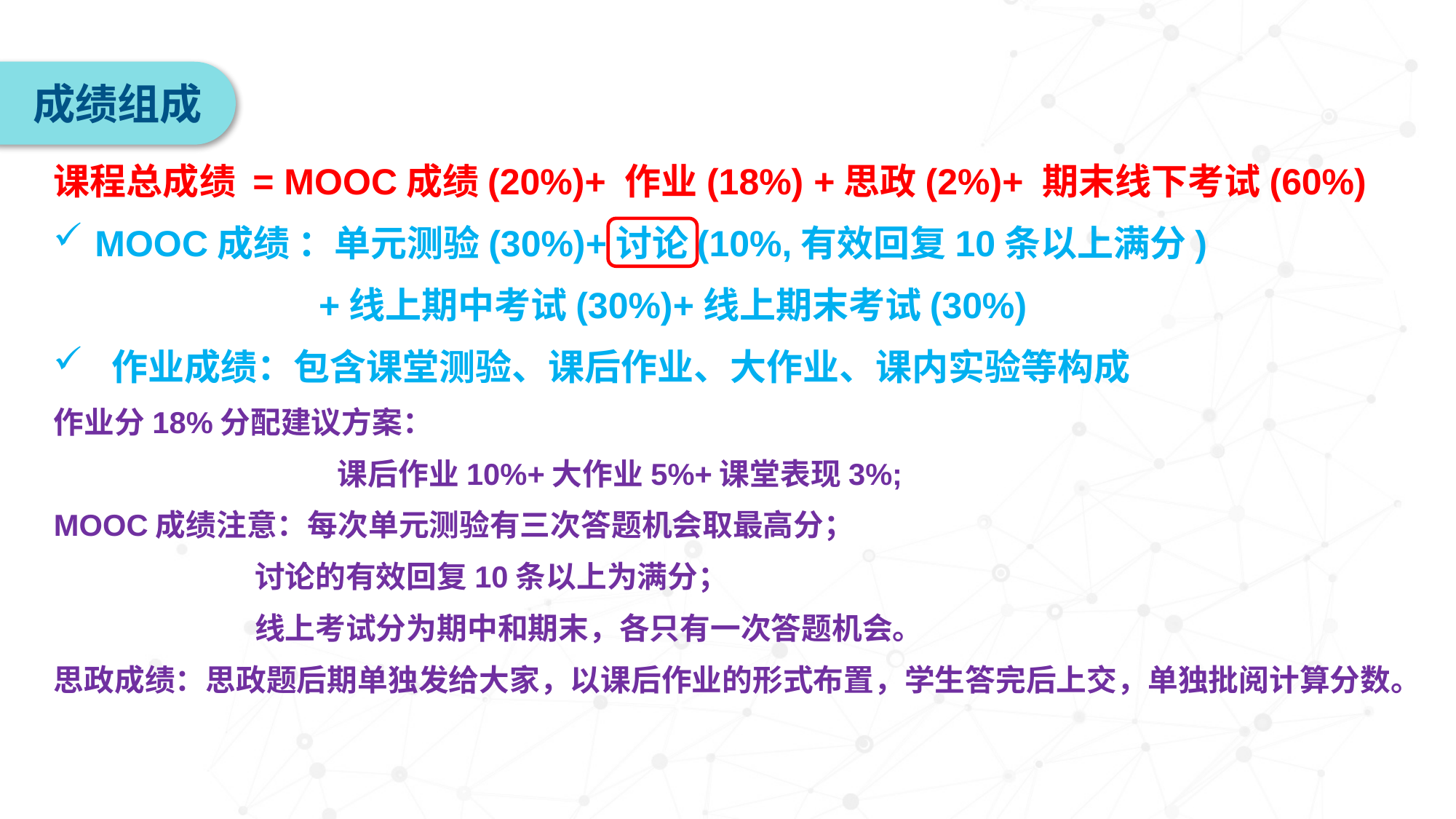

成绩组成
课程总成绩 = MOOC成绩(20%)+ 作业(18%) +思政(2%)+ 期末线下考试(60%)
MOOC成绩 ：单元测验(30%)+讨论(10%,有效回复10条以上满分)
                          +线上期中考试(30%)+线上期末考试(30%)
 作业成绩：包含课堂测验、课后作业、大作业、课内实验等构成
作业分18%分配建议方案：
                                        课后作业10%+大作业5%+课堂表现3%;
MOOC成绩注意：每次单元测验有三次答题机会取最高分；
                            讨论的有效回复10条以上为满分；
                            线上考试分为期中和期末，各只有一次答题机会。
思政成绩：思政题后期单独发给大家，以课后作业的形式布置，学生答完后上交，单独批阅计算分数。